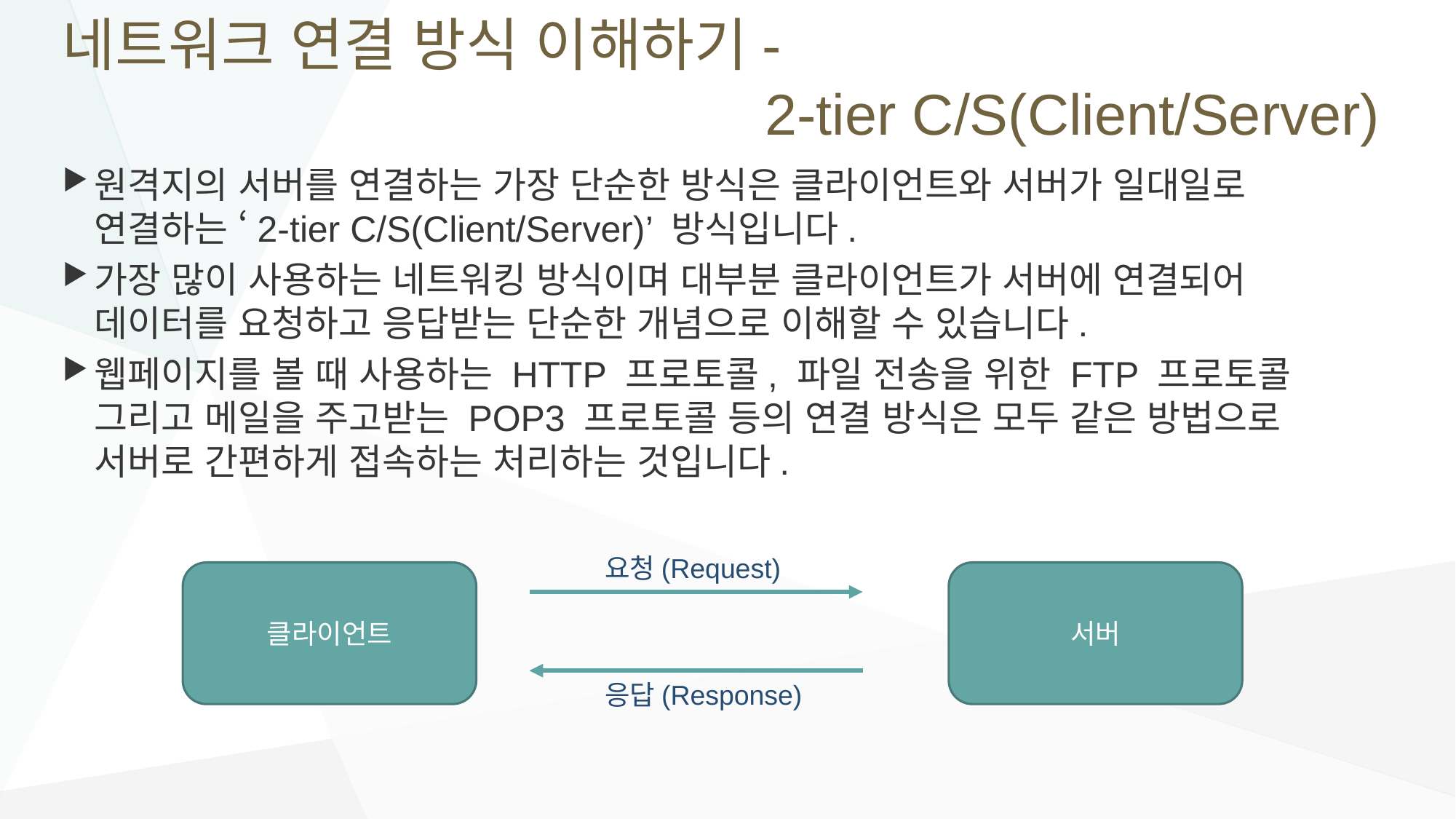

# 네트워크 연결 방식 이해하기- 2-tier C/S(Client/Server)
원격지의 서버를 연결하는 가장 단순한 방식은 클라이언트와 서버가 일대일로 연결하는 ‘2-tier C/S(Client/Server)’ 방식입니다.
가장 많이 사용하는 네트워킹 방식이며 대부분 클라이언트가 서버에 연결되어 데이터를 요청하고 응답받는 단순한 개념으로 이해할 수 있습니다.
웹페이지를 볼 때 사용하는 HTTP 프로토콜, 파일 전송을 위한 FTP 프로토콜 그리고 메일을 주고받는 POP3 프로토콜 등의 연결 방식은 모두 같은 방법으로 서버로 간편하게 접속하는 처리하는 것입니다.

요청(Request)
클라이언트
서버
응답(Response)